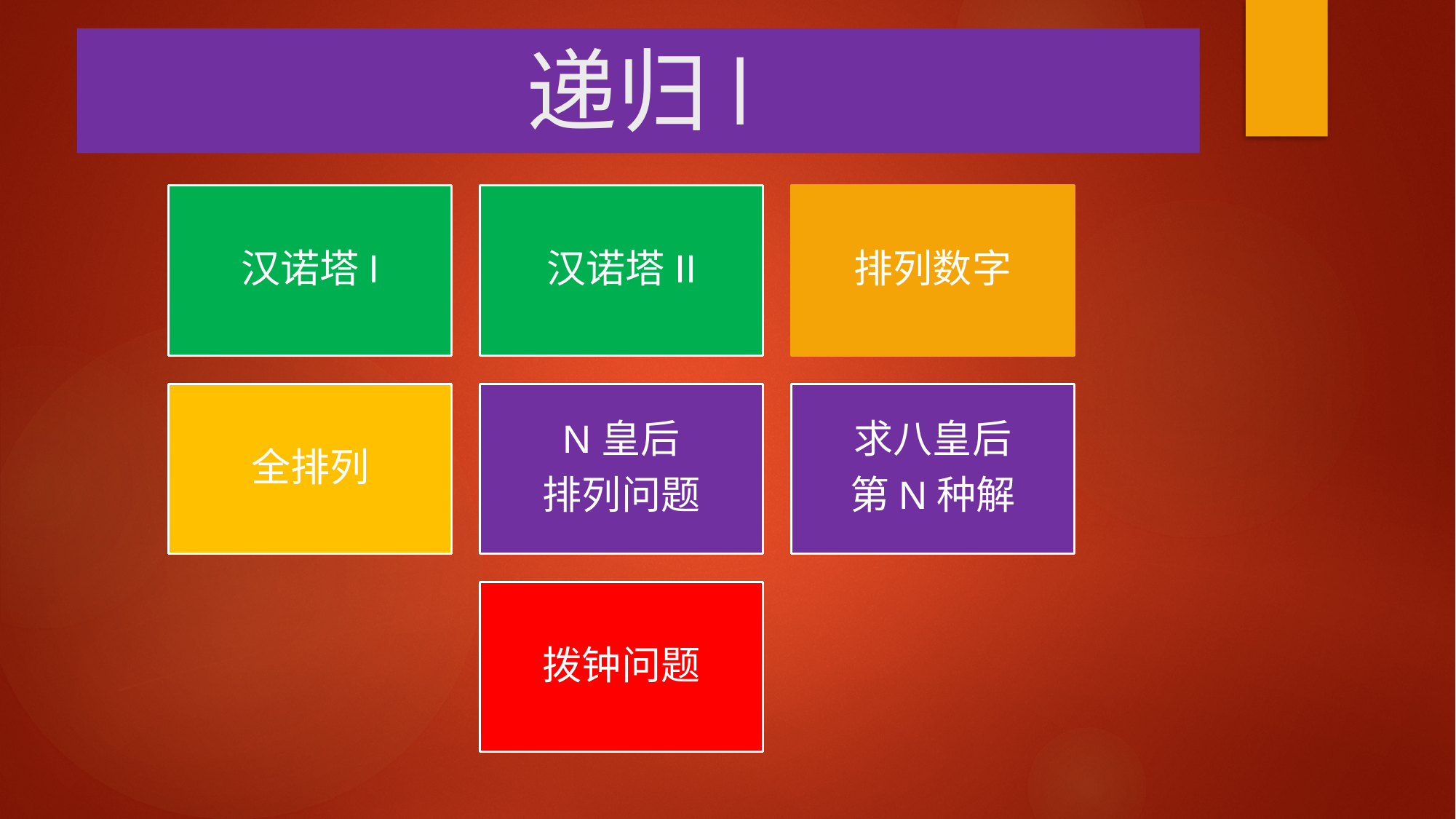

# 递归I
汉诺塔I
汉诺塔II
排列数字
全排列
N皇后
排列问题
求八皇后
第N种解
拨钟问题